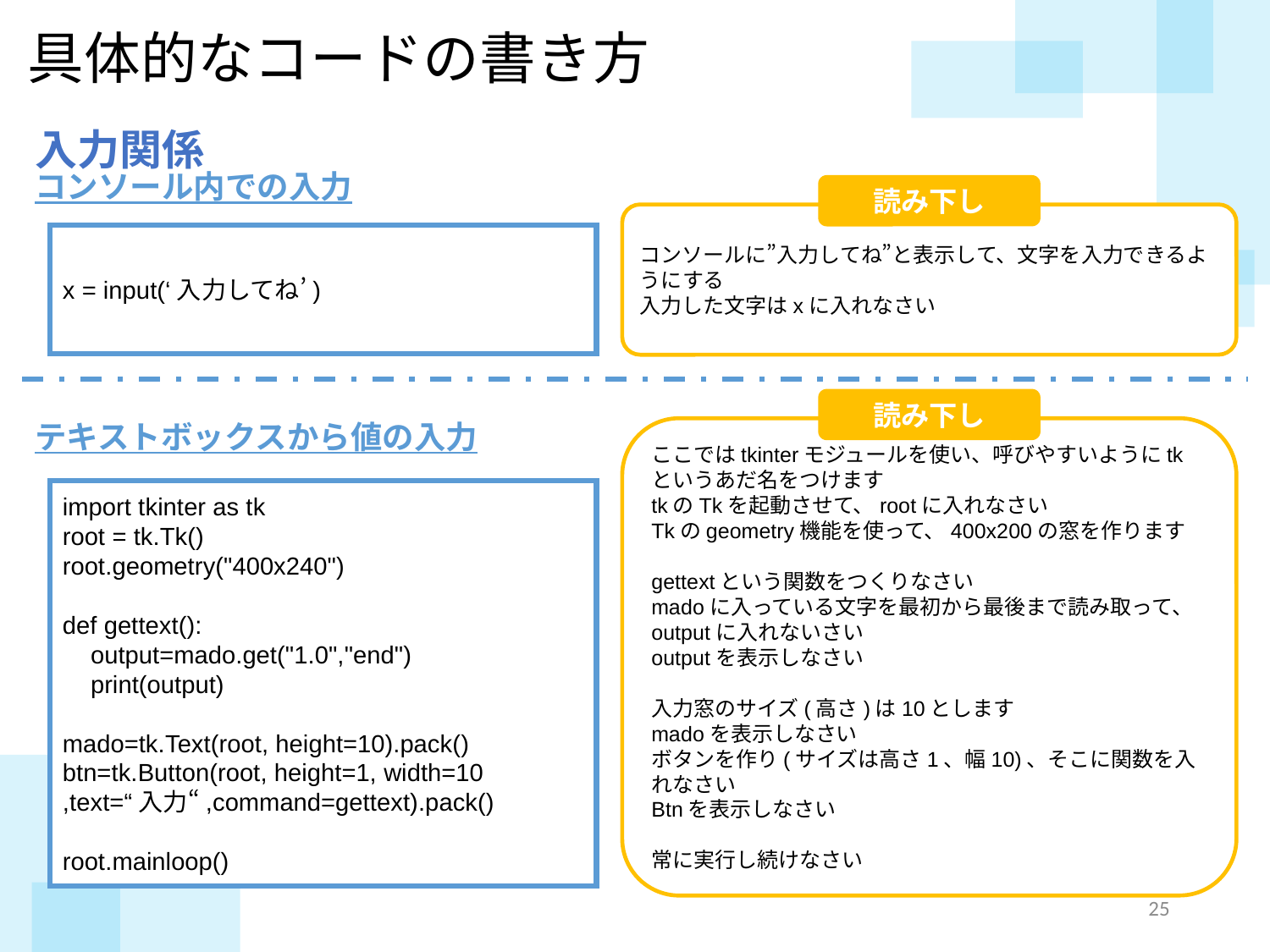

具体的なコードの書き方
入力関係
コンソール内での入力
読み下し
コンソールに”入力してね”と表示して、文字を入力できるようにする
入力した文字はxに入れなさい
x = input(‘入力してね’)
読み下し
ここではtkinterモジュールを使い、呼びやすいようにtkというあだ名をつけます
tkのTkを起動させて、rootに入れなさい
Tkのgeometry機能を使って、400x200の窓を作ります

gettextという関数をつくりなさい
madoに入っている文字を最初から最後まで読み取って、outputに入れないさい
outputを表示しなさい

入力窓のサイズ(高さ)は10とします
madoを表示しなさい
ボタンを作り(サイズは高さ1、幅10)、そこに関数を入れなさい
Btnを表示しなさい

常に実行し続けなさい
テキストボックスから値の入力
import tkinter as tk
root = tk.Tk()
root.geometry("400x240")

def gettext():
    output=mado.get("1.0","end")
    print(output)

mado=tk.Text(root, height=10).pack()
btn=tk.Button(root, height=1, width=10
,text=“入力“,command=gettext).pack()

root.mainloop()
25